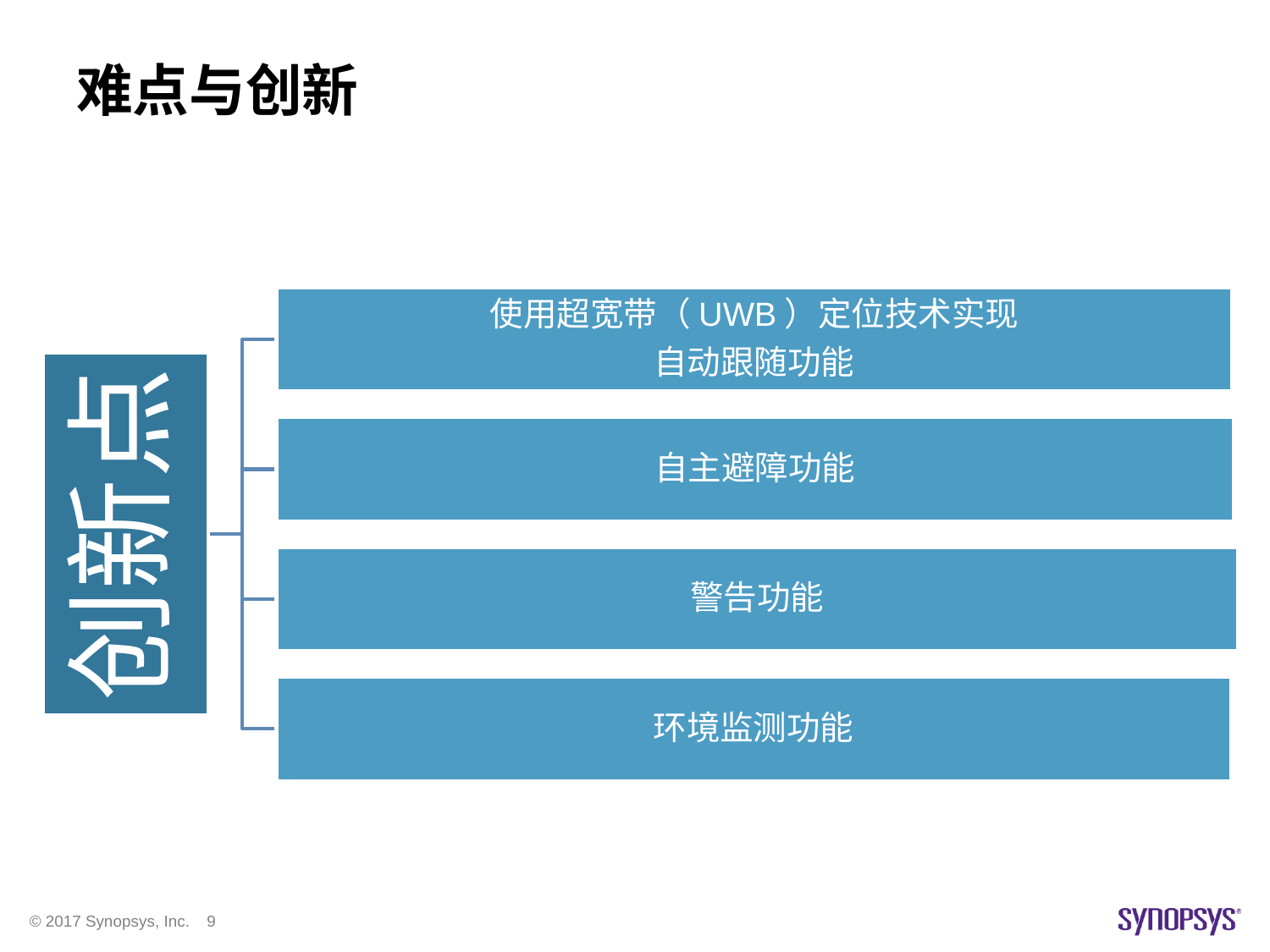

# 难点与创新

创新点
使用超宽带（UWB）定位技术实现
自动跟随功能
自主避障功能
警告功能
环境监测功能